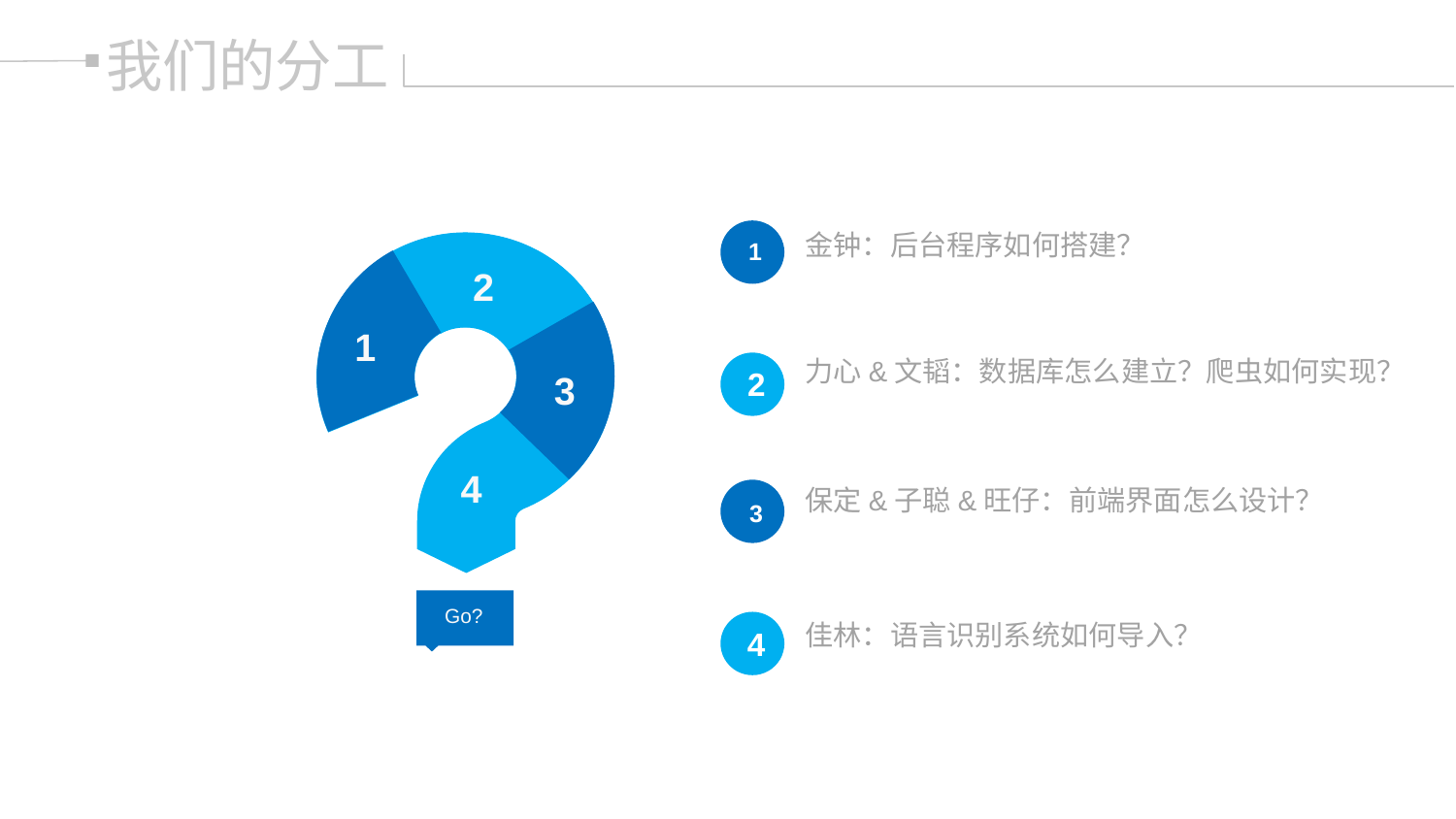

我们的分工

金钟：后台程序如何搭建？

1

2

1
力心&文韬：数据库怎么建立？爬虫如何实现？

2
3
4
保定&子聪&旺仔：前端界面怎么设计？

3

Go?
佳林：语言识别系统如何导入？

4